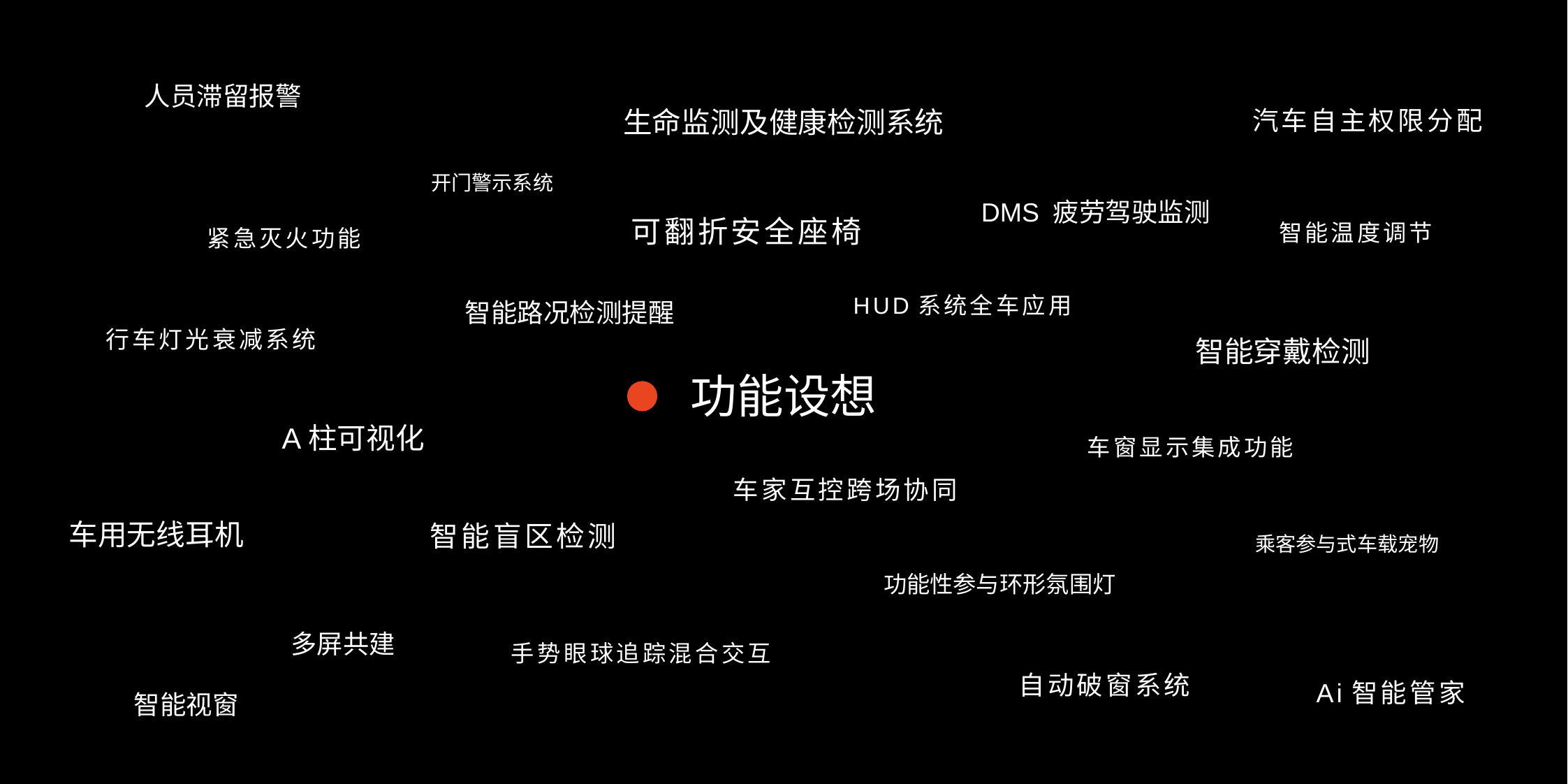

人员滞留报警
生命监测及健康检测系统
汽车自主权限分配
开门警示系统
DMS 疲劳驾驶监测
可翻折安全座椅
智能温度调节
紧急灭火功能
HUD系统全车应用
智能路况检测提醒
行车灯光衰减系统
智能穿戴检测
功能设想

A柱可视化
车窗显示集成功能
车家互控跨场协同
车用无线耳机
智能盲区检测
乘客参与式车载宠物
功能性参与环形氛围灯
多屏共建
手势眼球追踪混合交互
自动破窗系统
Ai智能管家
智能视窗